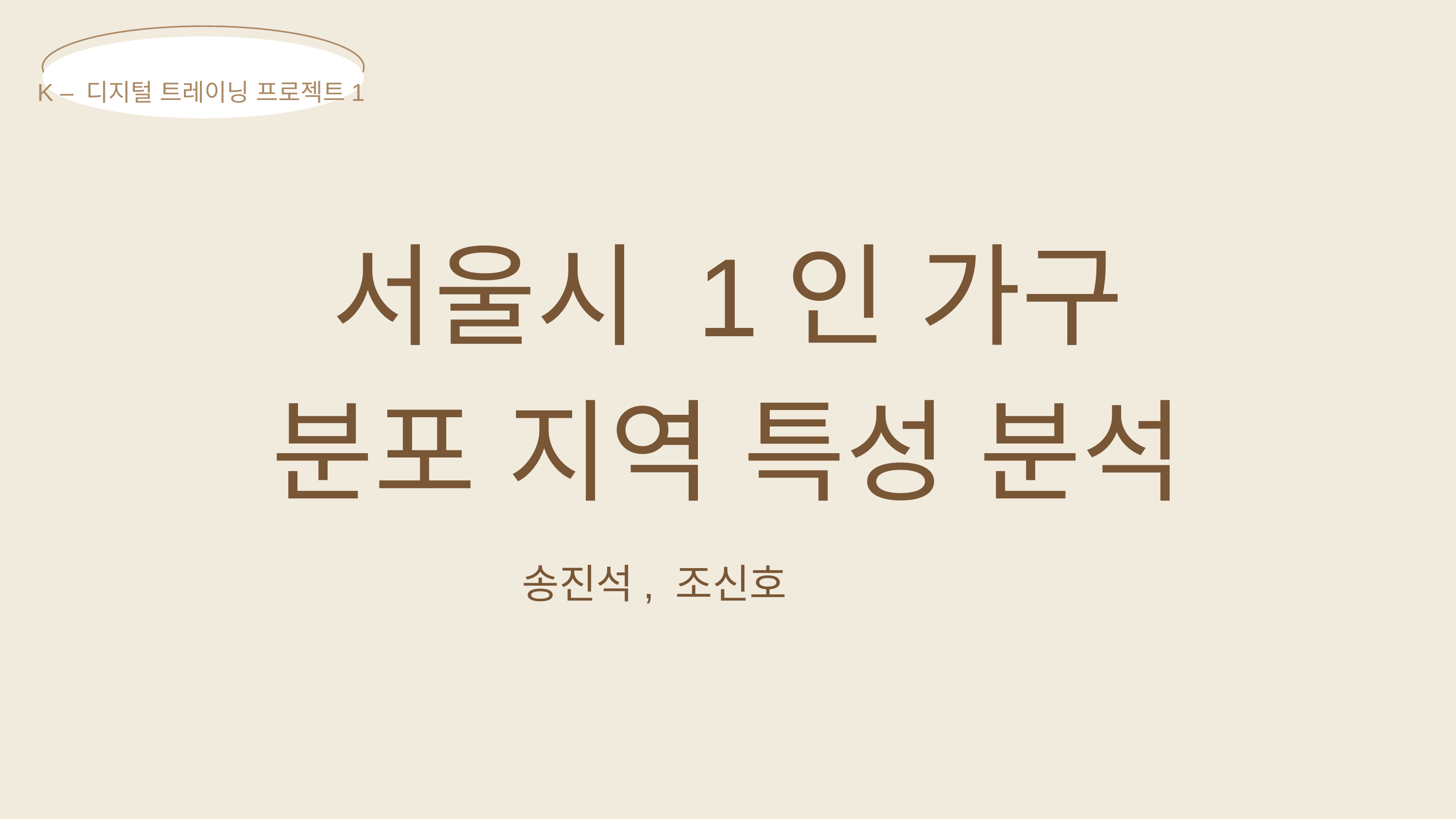

K – 디지털 트레이닝 프로젝트1

서울시 1인 가구 분포 지역 특성 분석
송진석, 조신호